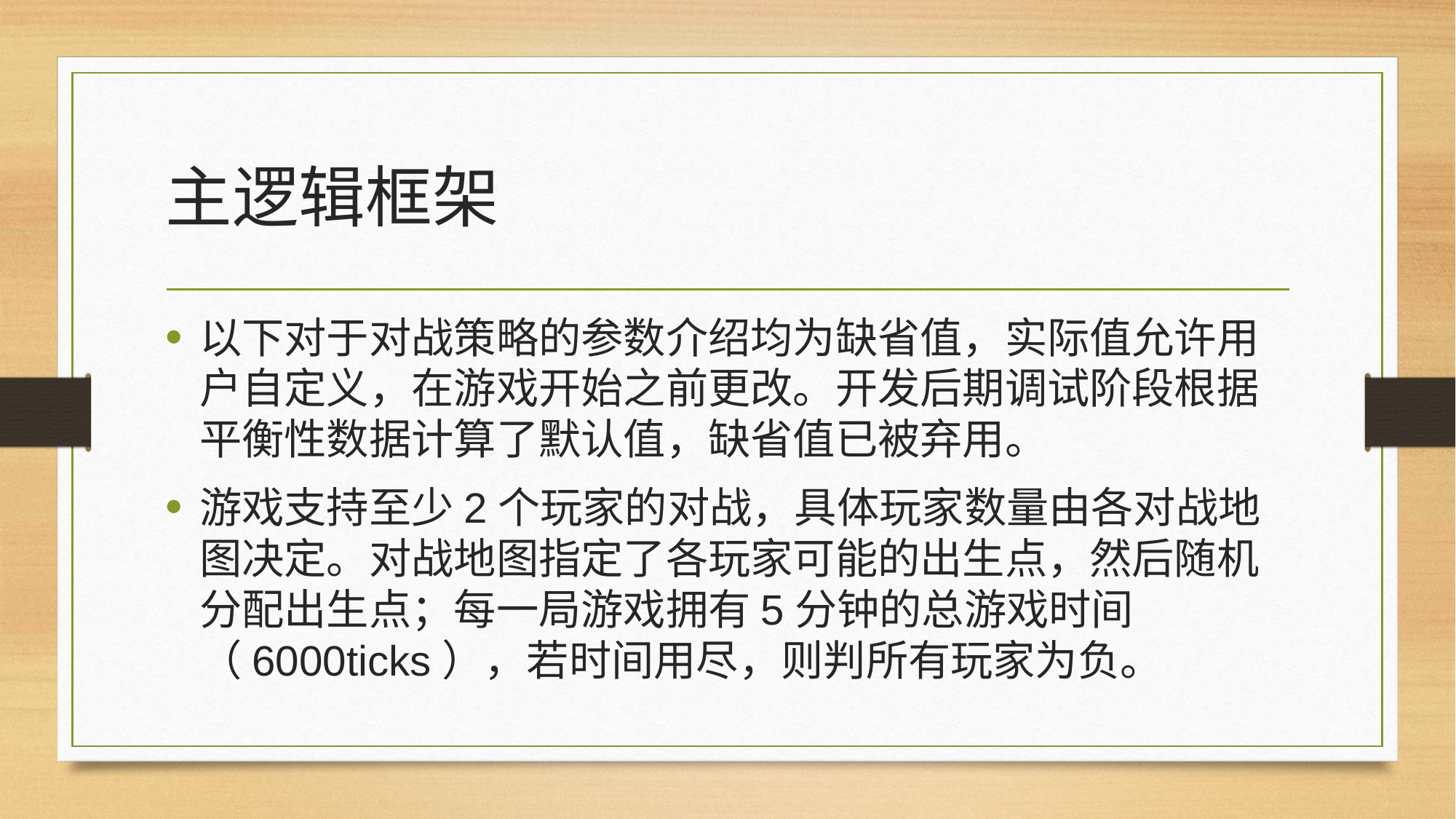

# 主逻辑框架
以下对于对战策略的参数介绍均为缺省值，实际值允许用户自定义，在游戏开始之前更改。开发后期调试阶段根据平衡性数据计算了默认值，缺省值已被弃用。
游戏支持至少2个玩家的对战，具体玩家数量由各对战地图决定。对战地图指定了各玩家可能的出生点，然后随机分配出生点；每一局游戏拥有5分钟的总游戏时间（6000ticks），若时间用尽，则判所有玩家为负。